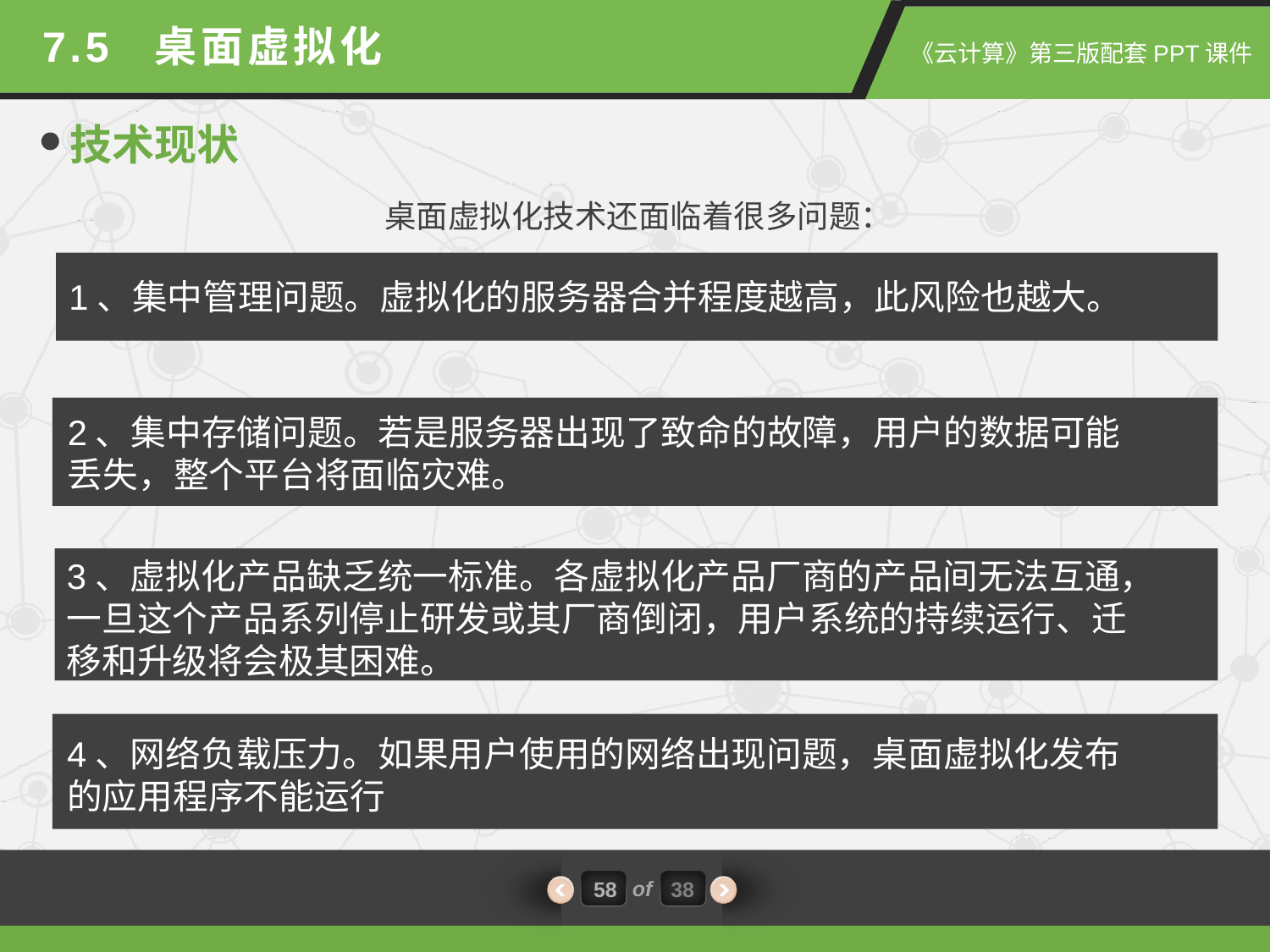

7.5  桌面虚拟化
技术现状

桌面虚拟化技术还面临着很多问题：

1、集中管理问题。虚拟化的服务器合并程度越高，此风险也越大。

2、集中存储问题。若是服务器出现了致命的故障，用户的数据可能丢失，整个平台将面临灾难。
3、虚拟化产品缺乏统一标准。各虚拟化产品厂商的产品间无法互通，一旦这个产品系列停止研发或其厂商倒闭，用户系统的持续运行、迁移和升级将会极其困难。

4、网络负载压力。如果用户使用的网络出现问题，桌面虚拟化发布的应用程序不能运行
58